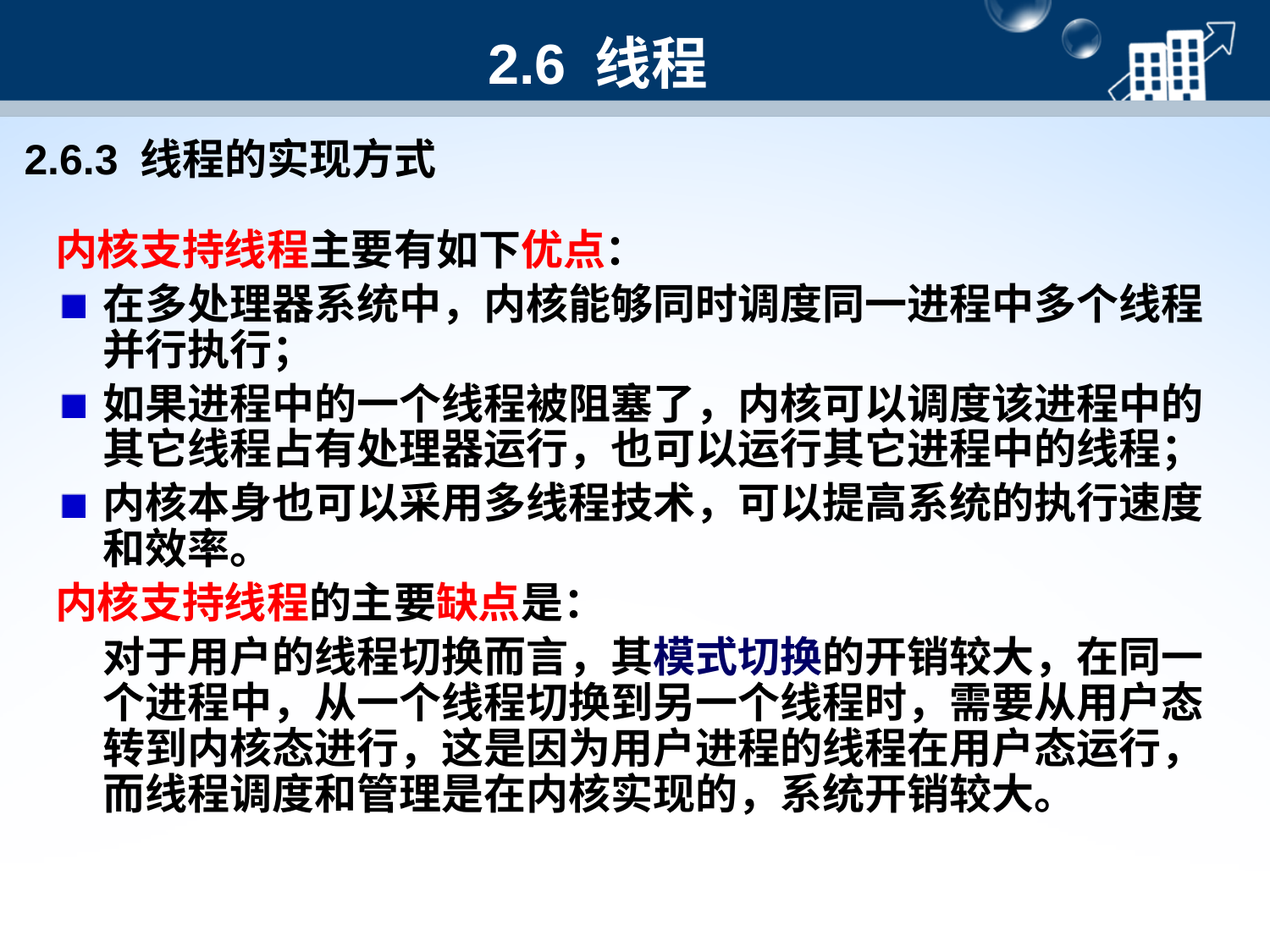

2.6 线程
2.6.3 线程的实现方式
内核支持线程主要有如下优点：
在多处理器系统中，内核能够同时调度同一进程中多个线程并行执行；
如果进程中的一个线程被阻塞了，内核可以调度该进程中的其它线程占有处理器运行，也可以运行其它进程中的线程；
内核本身也可以采用多线程技术，可以提高系统的执行速度和效率。
内核支持线程的主要缺点是：
	对于用户的线程切换而言，其模式切换的开销较大，在同一个进程中，从一个线程切换到另一个线程时，需要从用户态转到内核态进行，这是因为用户进程的线程在用户态运行，而线程调度和管理是在内核实现的，系统开销较大。